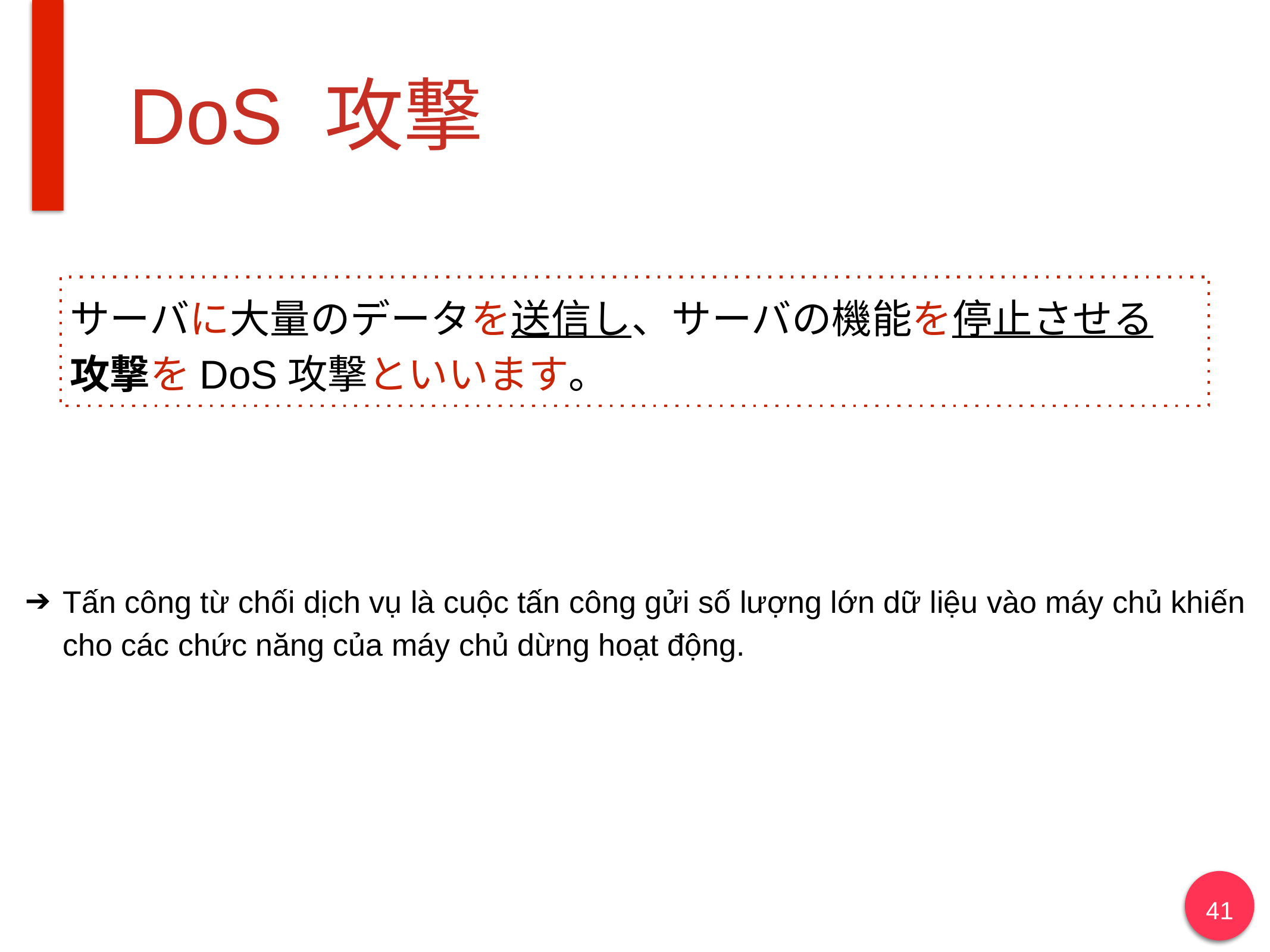

# DoS 攻撃
サーバに大量のデータを送信し、サーバの機能を停止させる
攻撃をDoS攻撃といいます。
Tấn công từ chối dịch vụ là cuộc tấn công gửi số lượng lớn dữ liệu vào máy chủ khiến cho các chức năng của máy chủ dừng hoạt động.
41